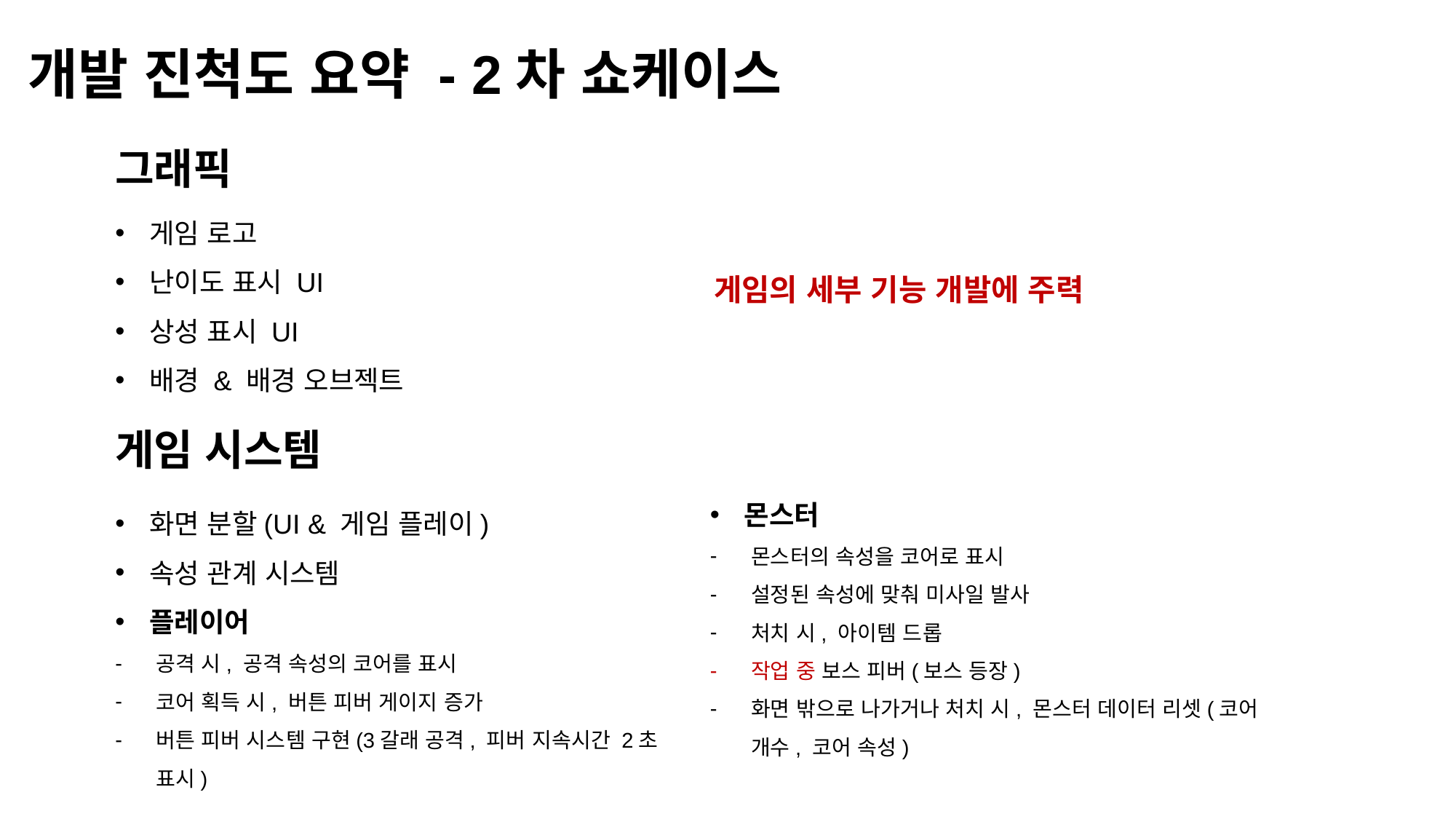

# 개발 진척도 요약 - 2차 쇼케이스
그래픽
게임 로고
난이도 표시 UI
상성 표시 UI
배경 & 배경 오브젝트

게임의 세부 기능 개발에 주력
게임 시스템

몬스터
몬스터의 속성을 코어로 표시
설정된 속성에 맞춰 미사일 발사
처치 시, 아이템 드롭
작업 중 보스 피버(보스 등장)
화면 밖으로 나가거나 처치 시, 몬스터 데이터 리셋(코어 개수, 코어 속성)

화면 분할(UI & 게임 플레이)
속성 관계 시스템
플레이어
공격 시, 공격 속성의 코어를 표시
코어 획득 시, 버튼 피버 게이지 증가
버튼 피버 시스템 구현(3갈래 공격, 피버 지속시간 2초 표시)

화면 분할(UI, 게임 플레이)
플레이어 & 몬스터의 속성 표시(코어)
몬스터 처치 시 아이템 드롭
몬스터 속성에 맞춰 미사일 발사
코어 획득 시 버튼 피버 게이지 증가
버튼 피버 시스템 구현(3갈래 공격, 피버 지속시간
보스 피버 - 보스 등장
몬스터 데이터 리셋(화면 밖, 처치 시)